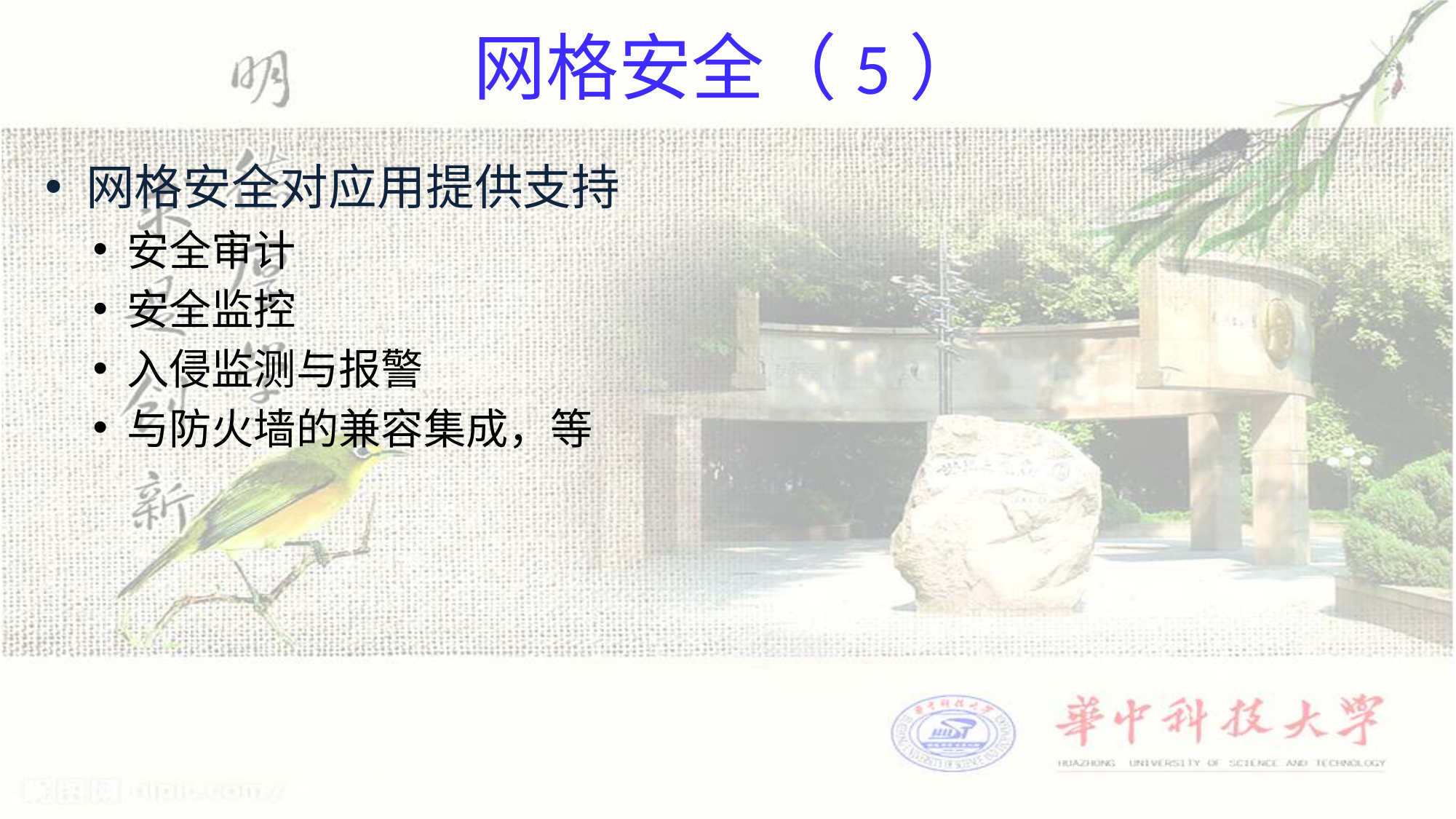

# 网格安全（5）
网格安全对应用提供支持
安全审计
安全监控
入侵监测与报警
与防火墙的兼容集成，等